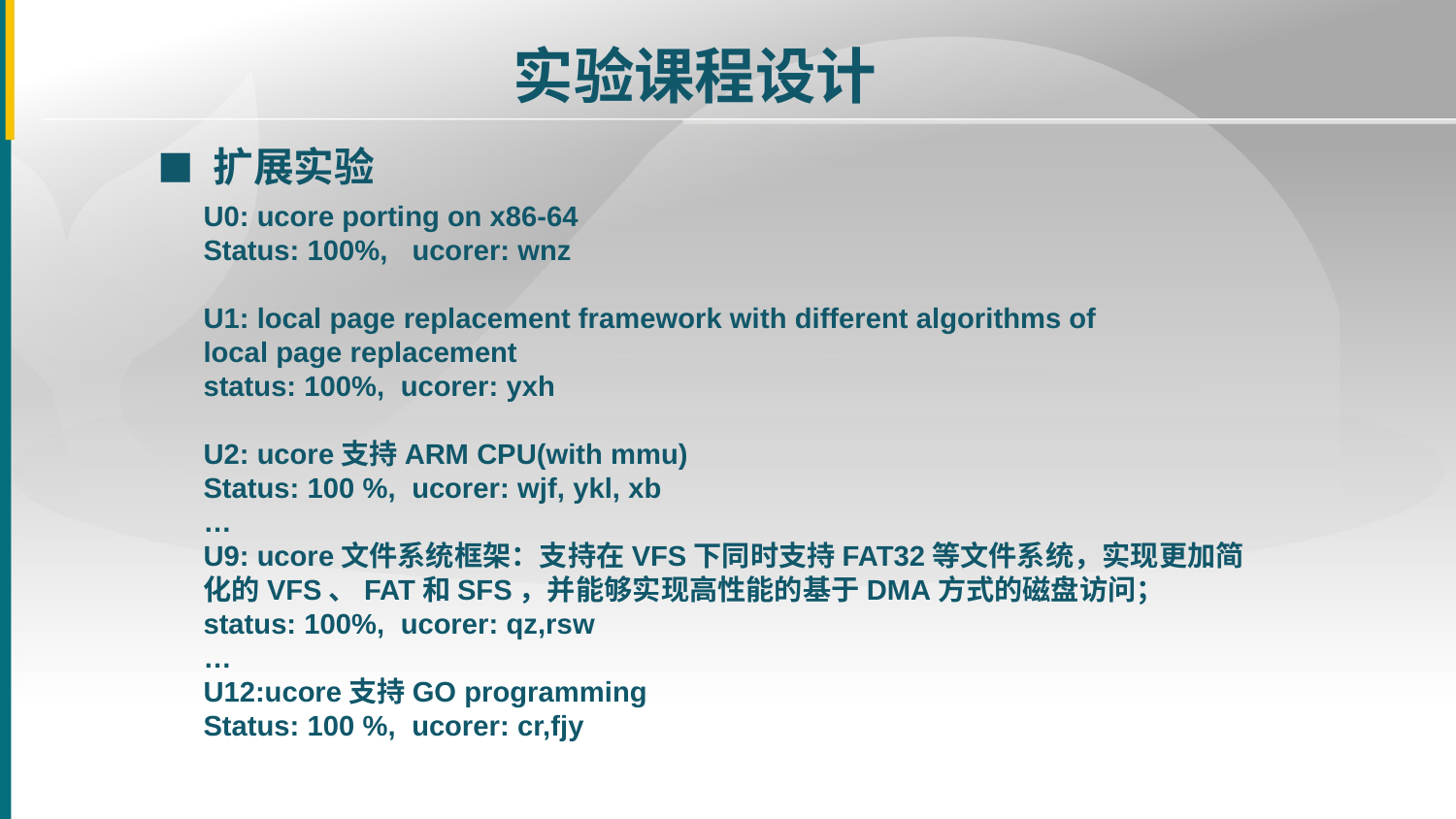

实验课程设计
■ 扩展实验
U0: ucore porting on x86-64
Status: 100%,   ucorer: wnz

U1: local page replacement framework with different algorithms of
local page replacement
status: 100%,  ucorer: yxh

U2: ucore支持ARM CPU(with mmu)
Status: 100 %,  ucorer: wjf, ykl, xb
…
U9: ucore文件系统框架：支持在VFS下同时支持FAT32等文件系统，实现更加简化的VFS、FAT和SFS，并能够实现高性能的基于DMA方式的磁盘访问；
status: 100%,  ucorer: qz,rsw
…
U12:ucore支持GO programming
Status: 100 %,  ucorer: cr,fjy